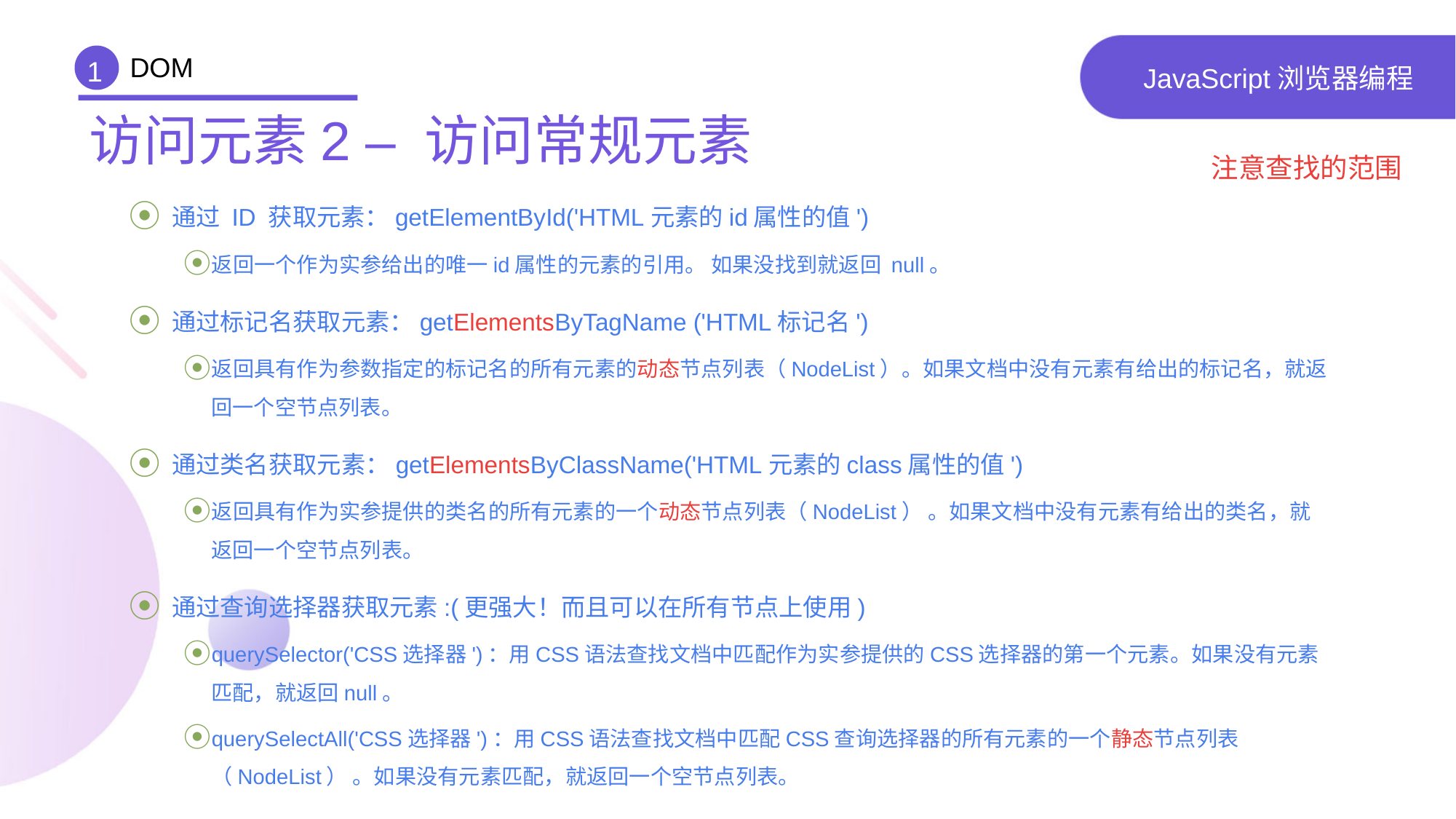

DOM
1
# JavaScript浏览器编程
访问元素2 – 访问常规元素
注意查找的范围
 通过 ID 获取元素：getElementById('HTML元素的id属性的值')
返回一个作为实参给出的唯一id属性的元素的引用。 如果没找到就返回 null。
 通过标记名获取元素：getElementsByTagName ('HTML标记名')
返回具有作为参数指定的标记名的所有元素的动态节点列表（NodeList）。如果文档中没有元素有给出的标记名，就返回一个空节点列表。
 通过类名获取元素：getElementsByClassName('HTML元素的class属性的值')
返回具有作为实参提供的类名的所有元素的一个动态节点列表（NodeList） 。如果文档中没有元素有给出的类名，就返回一个空节点列表。
 通过查询选择器获取元素:(更强大！而且可以在所有节点上使用)
querySelector('CSS选择器')：用CSS语法查找文档中匹配作为实参提供的CSS选择器的第一个元素。如果没有元素匹配，就返回null。
querySelectAll('CSS选择器')：用CSS语法查找文档中匹配CSS查询选择器的所有元素的一个静态节点列表（NodeList） 。如果没有元素匹配，就返回一个空节点列表。